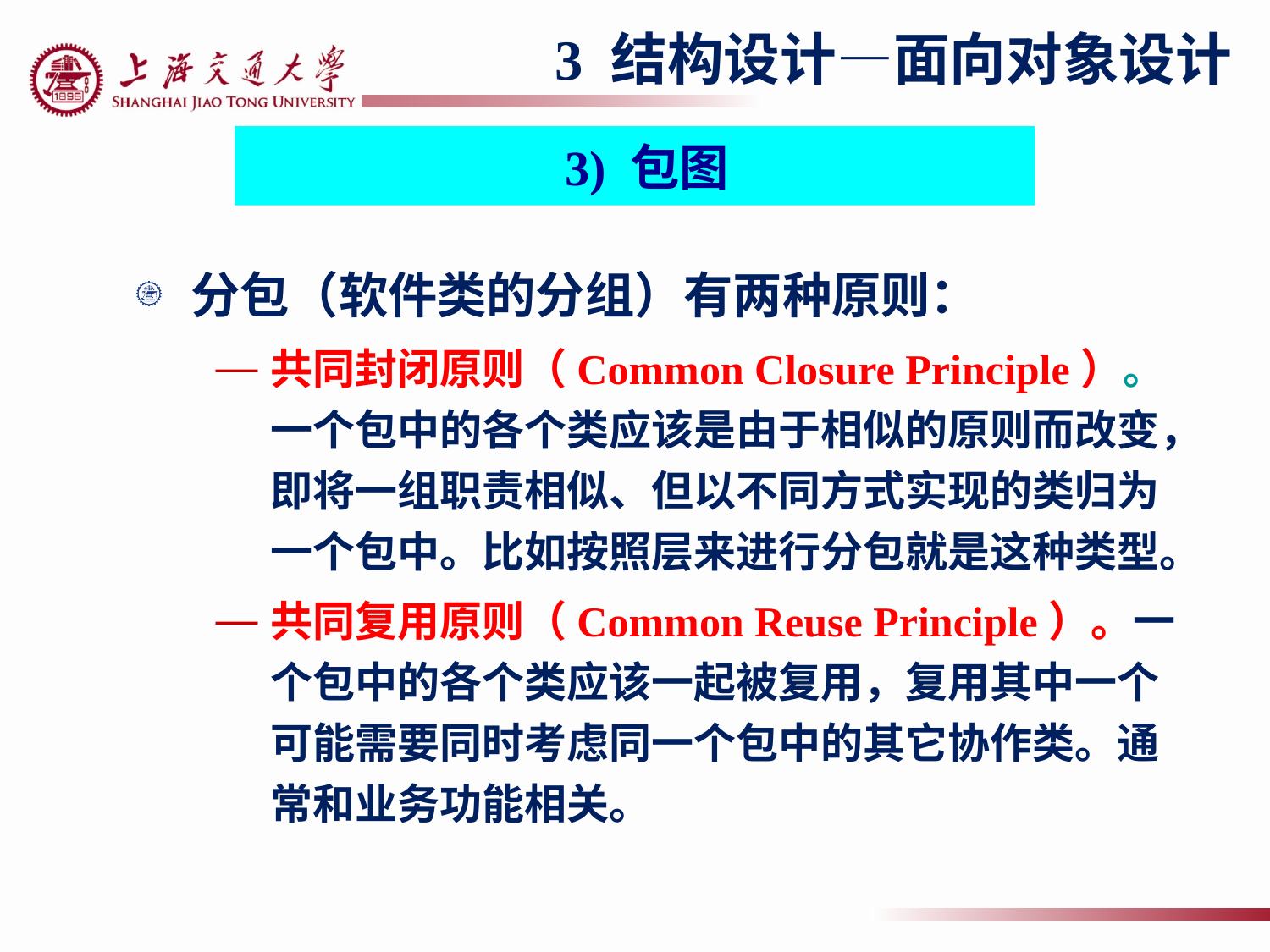

3 结构设计—面向对象设计
  3) 包图
分包（软件类的分组）有两种原则：
共同封闭原则（Common Closure Principle）。一个包中的各个类应该是由于相似的原则而改变，即将一组职责相似、但以不同方式实现的类归为一个包中。比如按照层来进行分包就是这种类型。
共同复用原则（Common Reuse Principle）。一个包中的各个类应该一起被复用，复用其中一个可能需要同时考虑同一个包中的其它协作类。通常和业务功能相关。